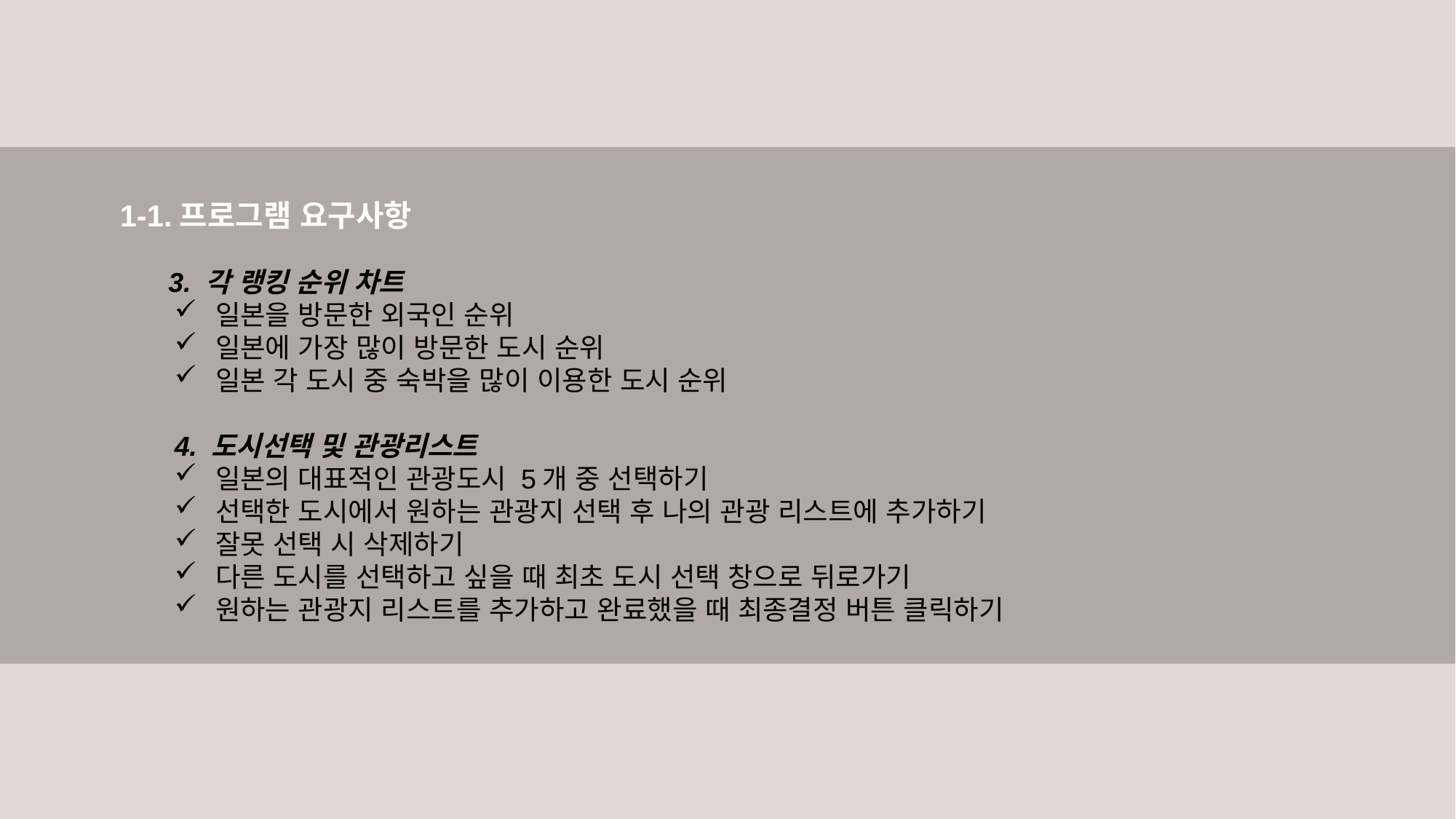

1-1.프로그램 요구사항

	 3. 각 랭킹 순위 차트
일본을 방문한 외국인 순위
일본에 가장 많이 방문한 도시 순위
일본 각 도시 중 숙박을 많이 이용한 도시 순위

4. 도시선택 및 관광리스트
일본의 대표적인 관광도시 5개 중 선택하기
선택한 도시에서 원하는 관광지 선택 후 나의 관광 리스트에 추가하기
잘못 선택 시 삭제하기
다른 도시를 선택하고 싶을 때 최초 도시 선택 창으로 뒤로가기
원하는 관광지 리스트를 추가하고 완료했을 때 최종결정 버튼 클릭하기